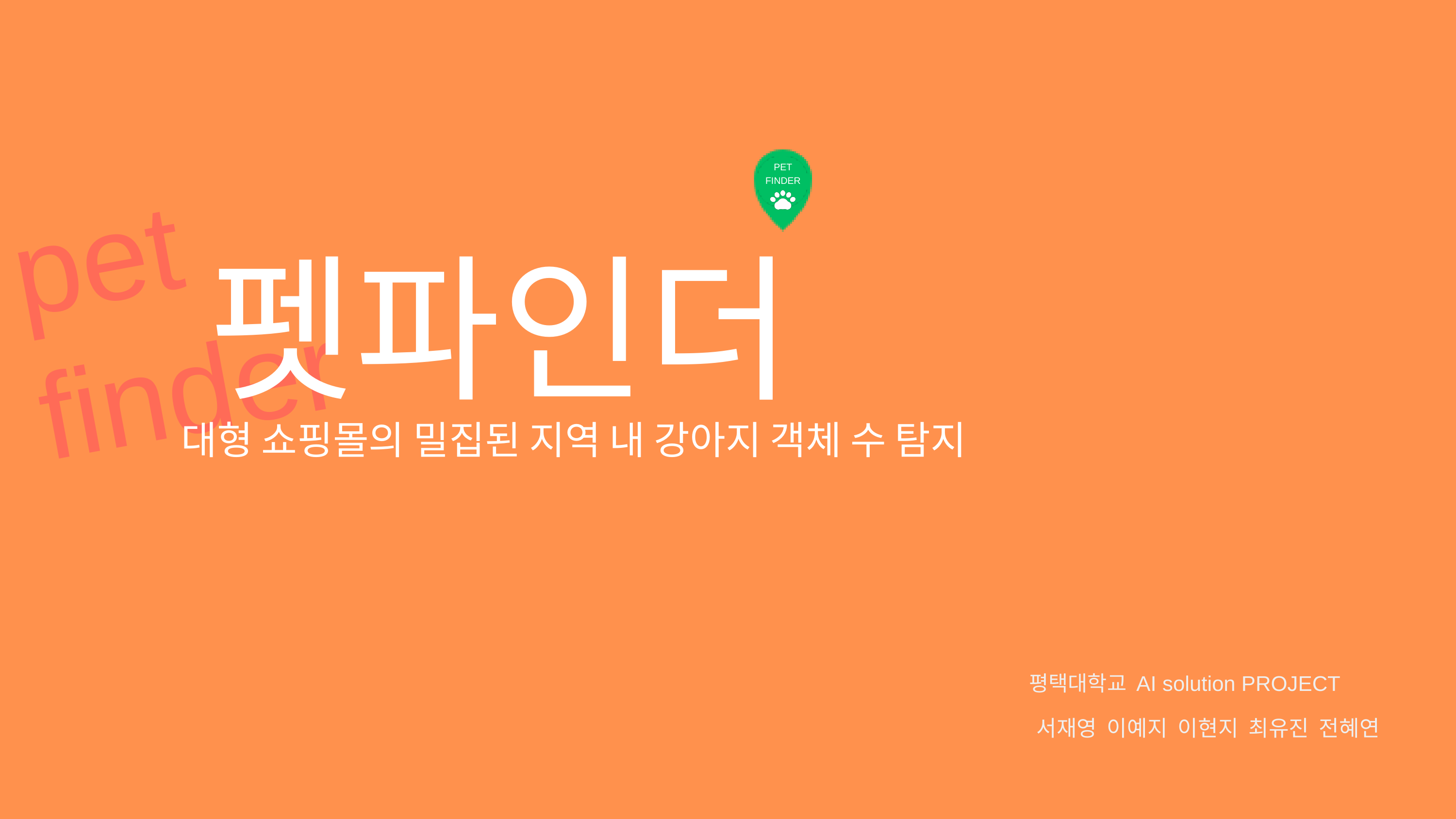

PET
FINDER

pet finder
 펫파인더
대형 쇼핑몰의 밀집된 지역 내 강아지 객체 수 탐지
평택대학교 AI solution PROJECT
서재영  이예지  이현지  최유진  전혜연